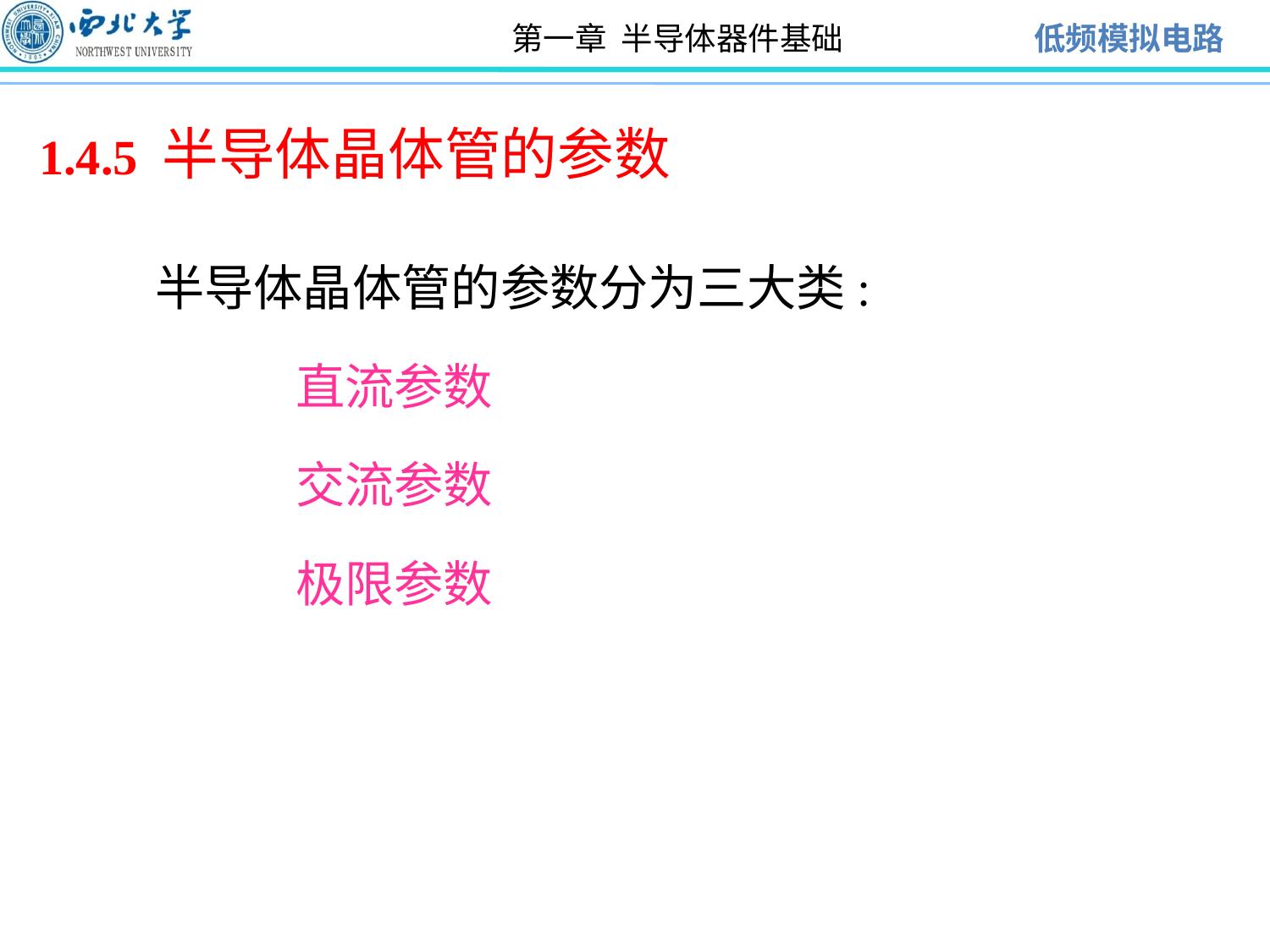

1.4.5 半导体晶体管的参数
    	半导体晶体管的参数分为三大类:
                直流参数
                交流参数
                极限参数
93